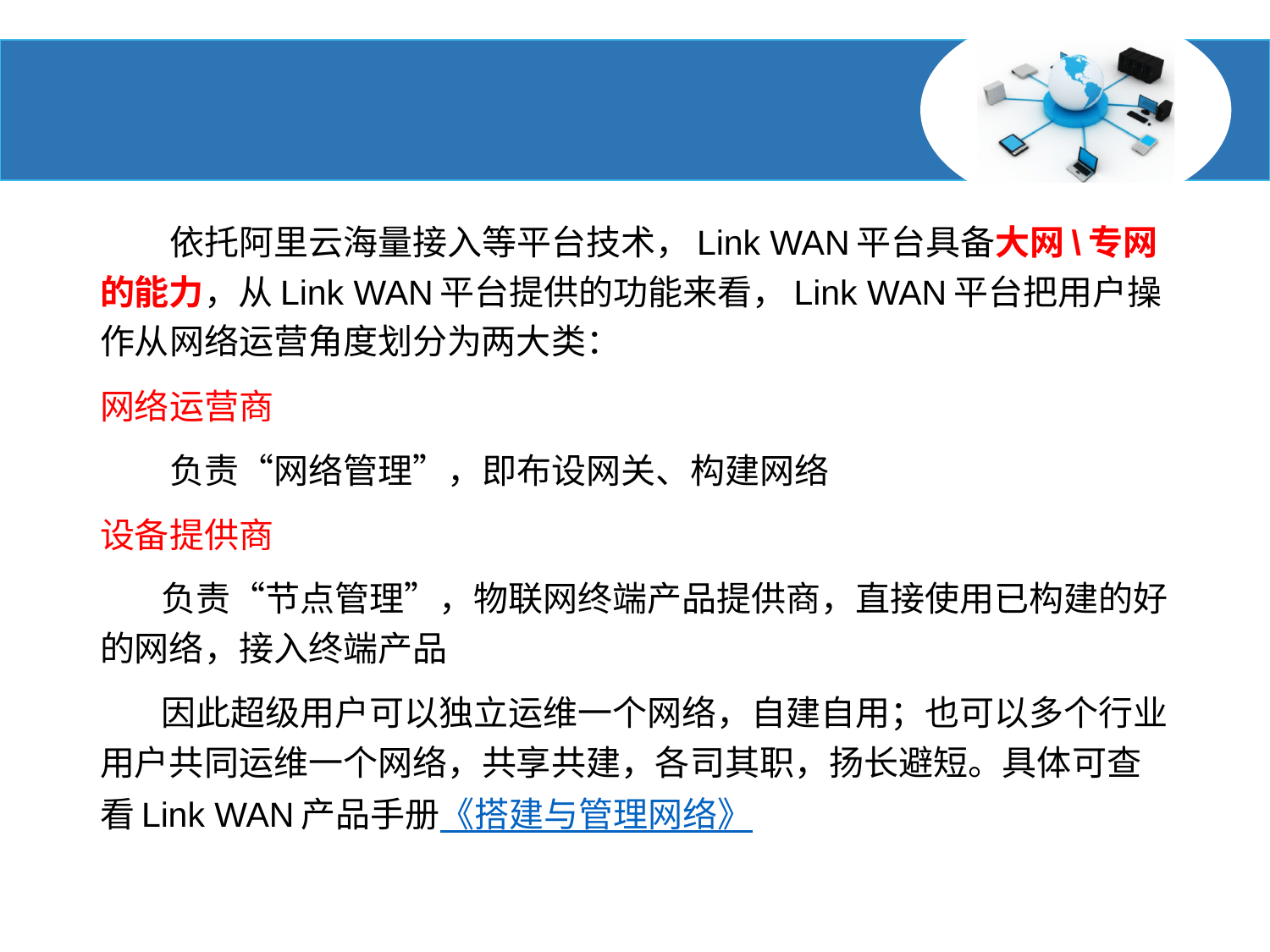

#
        依托阿里云海量接入等平台技术，Link WAN平台具备大网\专网的能力，从Link WAN平台提供的功能来看，Link WAN平台把用户操作从网络运营角度划分为两大类：
网络运营商
        负责“网络管理”，即布设网关、构建网络
设备提供商
       负责“节点管理”，物联网终端产品提供商，直接使用已构建的好的网络，接入终端产品
       因此超级用户可以独立运维一个网络，自建自用；也可以多个行业用户共同运维一个网络，共享共建，各司其职，扬长避短。具体可查看Link WAN产品手册《搭建与管理网络》